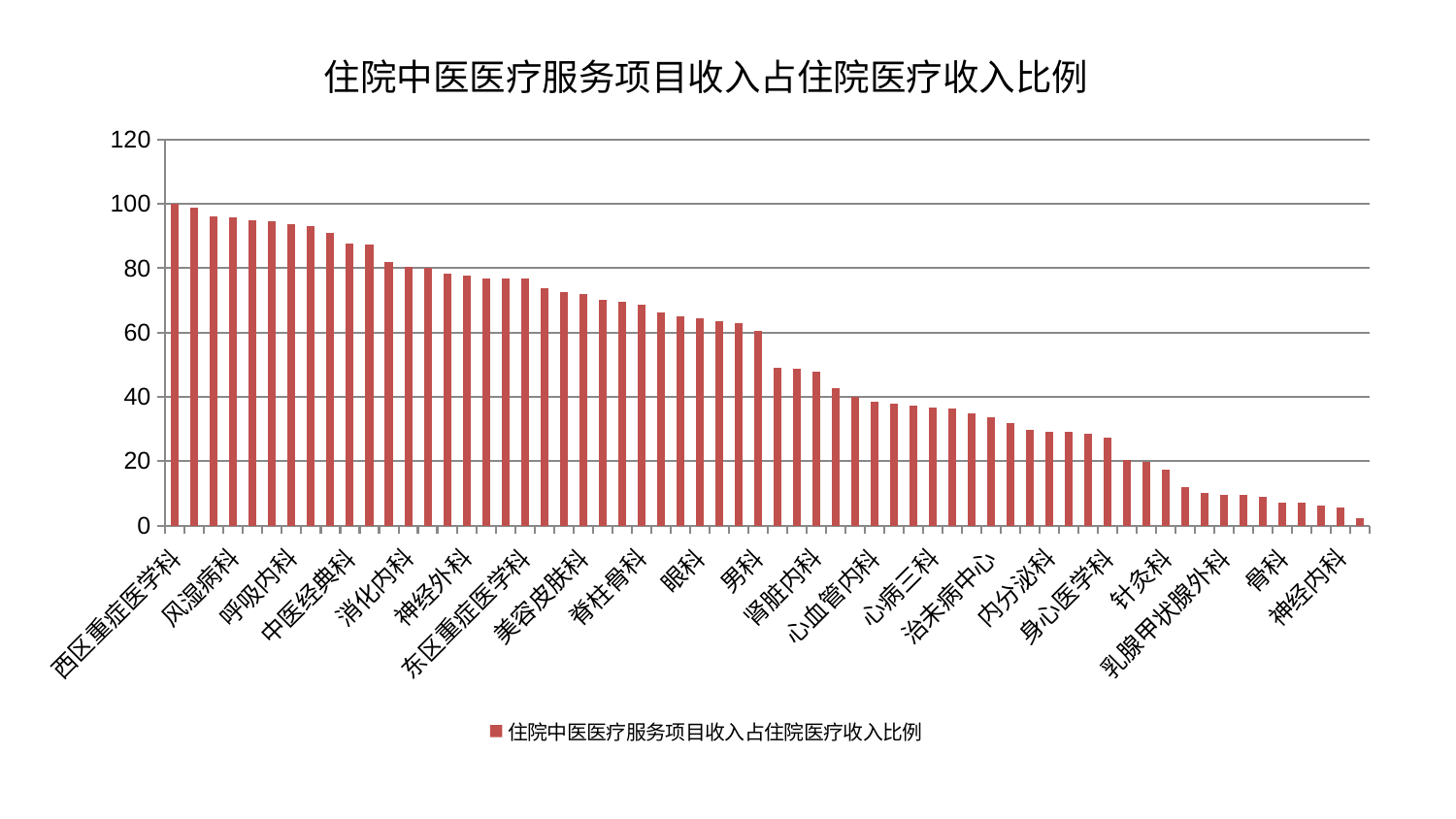

### Chart: 住院中医医疗服务项目收入占住院医疗收入比例

| Category | 住院中医医疗服务项目收入占住院医疗收入比例 |
|---|---|
| 西区重症医学科 | 100.0 |
| 推拿科 | 98.87297095855338 |
| 显微骨科 | 95.99027913188974 |
| 风湿病科 | 95.77398926210164 |
| 妇科 | 94.81875287534466 |
| 妇科妇二科合并 | 94.7580482703268 |
| 呼吸内科 | 93.72711651675881 |
| 脑病二科 | 93.1828664967937 |
| 中医外治中心 | 91.06296623567329 |
| 中医经典科 | 87.82259558760386 |
| 小儿骨科 | 87.42798749946027 |
| 老年医学科 | 81.88397073791455 |
| 消化内科 | 80.37384365889302 |
| 肾病科 | 80.07475672846398 |
| 肝病科 | 78.42486539920085 |
| 神经外科 | 77.60792027214191 |
| 心病二科 | 76.80336141181262 |
| 重症医学科 | 76.73888619753758 |
| 东区重症医学科 | 76.67869552384433 |
| 口腔科 | 73.90113653338712 |
| 康复科 | 72.56871060667225 |
| 美容皮肤科 | 71.97974785359804 |
| 脾胃病科 | 70.09461495977186 |
| 小儿推拿科 | 69.67444180210404 |
| 脊柱骨科 | 68.76488215239642 |
| 运动损伤骨科 | 66.25510439658125 |
| 关节骨科 | 64.90759665932634 |
| 眼科 | 64.47374174413817 |
| 肛肠科 | 63.52983622797253 |
| 脑病三科 | 63.02382235934008 |
| 男科 | 60.416271042164176 |
| 周围血管科 | 49.13804207644528 |
| 泌尿外科 | 48.726009895655245 |
| 肾脏内科 | 47.7083719532428 |
| 东区肾病科 | 42.57289514971696 |
| 胸外科 | 40.1164955977617 |
| 心血管内科 | 38.41436333690669 |
| 皮肤科 | 37.97505514397383 |
| 脑病一科 | 37.411843660557984 |
| 心病三科 | 36.756628238622085 |
| 血液科 | 36.50790258773084 |
| 医院 | 34.97717262888219 |
| 治未病中心 | 33.63332716334664 |
| 肿瘤内科 | 31.754951849789496 |
| 妇二科 | 29.74747755364111 |
| 内分泌科 | 29.2676427187191 |
| 产科 | 29.24909416407213 |
| 心病一科 | 28.42027516538499 |
| 身心医学科 | 27.18010797915219 |
| 心病四科 | 20.313890647574667 |
| 耳鼻喉科 | 19.919068474487585 |
| 针灸科 | 17.295642712678646 |
| 创伤骨科 | 12.061329262652752 |
| 普通外科 | 10.116397745429381 |
| 乳腺甲状腺外科 | 9.554869500938967 |
| 肝胆外科 | 9.450131720806946 |
| 微创骨科 | 9.020539421120816 |
| 骨科 | 7.22608424681238 |
| 脾胃科消化科合并 | 7.115713463858831 |
| 综合内科 | 6.141031414465236 |
| 神经内科 | 5.526552906233351 |
| 儿科 | 2.2510393802681326 |
269